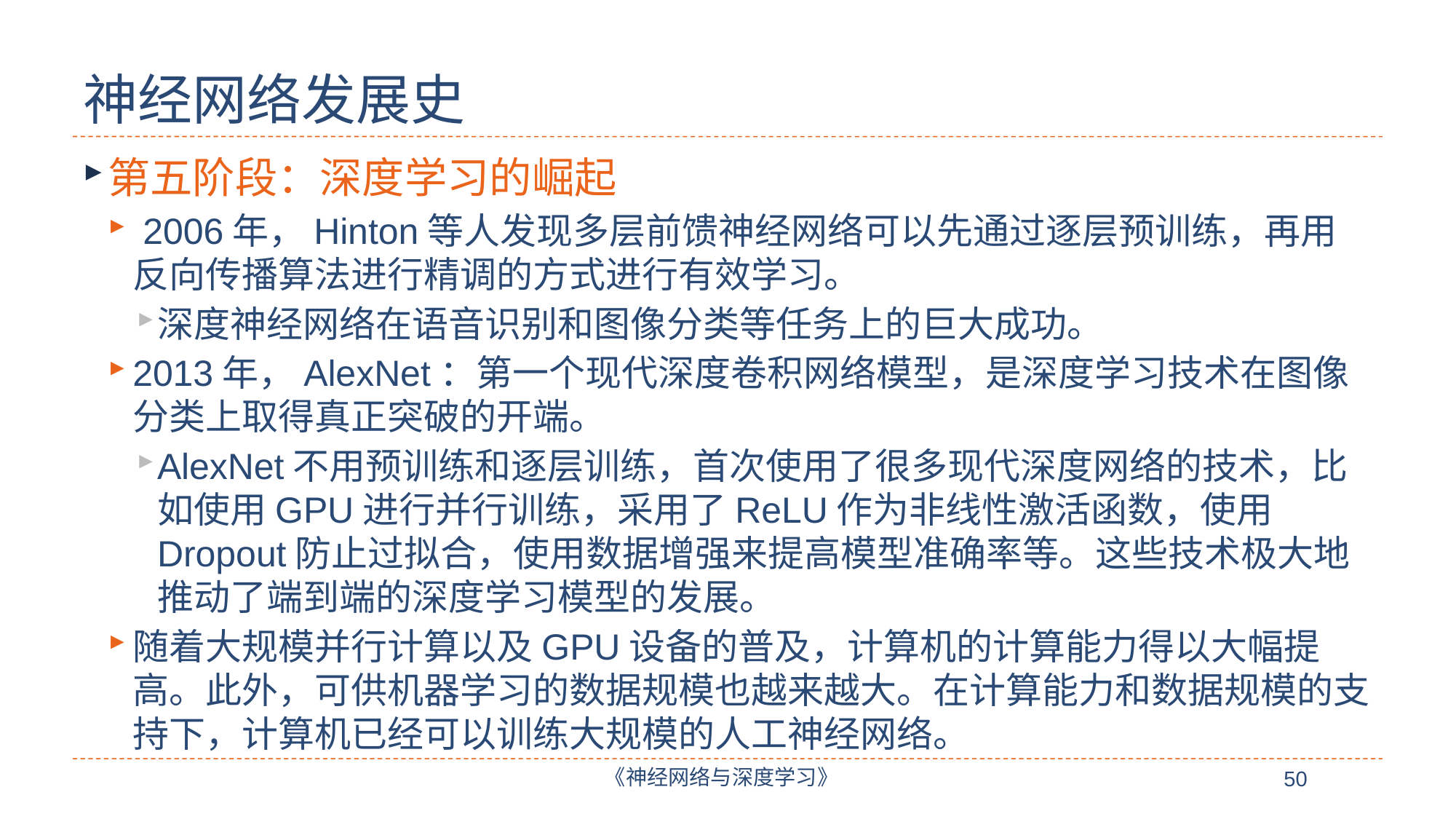

# 神经网络发展史
第五阶段：深度学习的崛起
 2006年，Hinton等人发现多层前馈神经网络可以先通过逐层预训练，再用反向传播算法进行精调的方式进行有效学习。
深度神经网络在语音识别和图像分类等任务上的巨大成功。
2013年，AlexNet：第一个现代深度卷积网络模型，是深度学习技术在图像分类上取得真正突破的开端。
AlexNet不用预训练和逐层训练，首次使用了很多现代深度网络的技术，比如使用GPU进行并行训练，采用了ReLU作为非线性激活函数，使用Dropout防止过拟合，使用数据增强来提高模型准确率等。这些技术极大地推动了端到端的深度学习模型的发展。
随着大规模并行计算以及GPU设备的普及，计算机的计算能力得以大幅提高。此外，可供机器学习的数据规模也越来越大。在计算能力和数据规模的支持下，计算机已经可以训练大规模的人工神经网络。